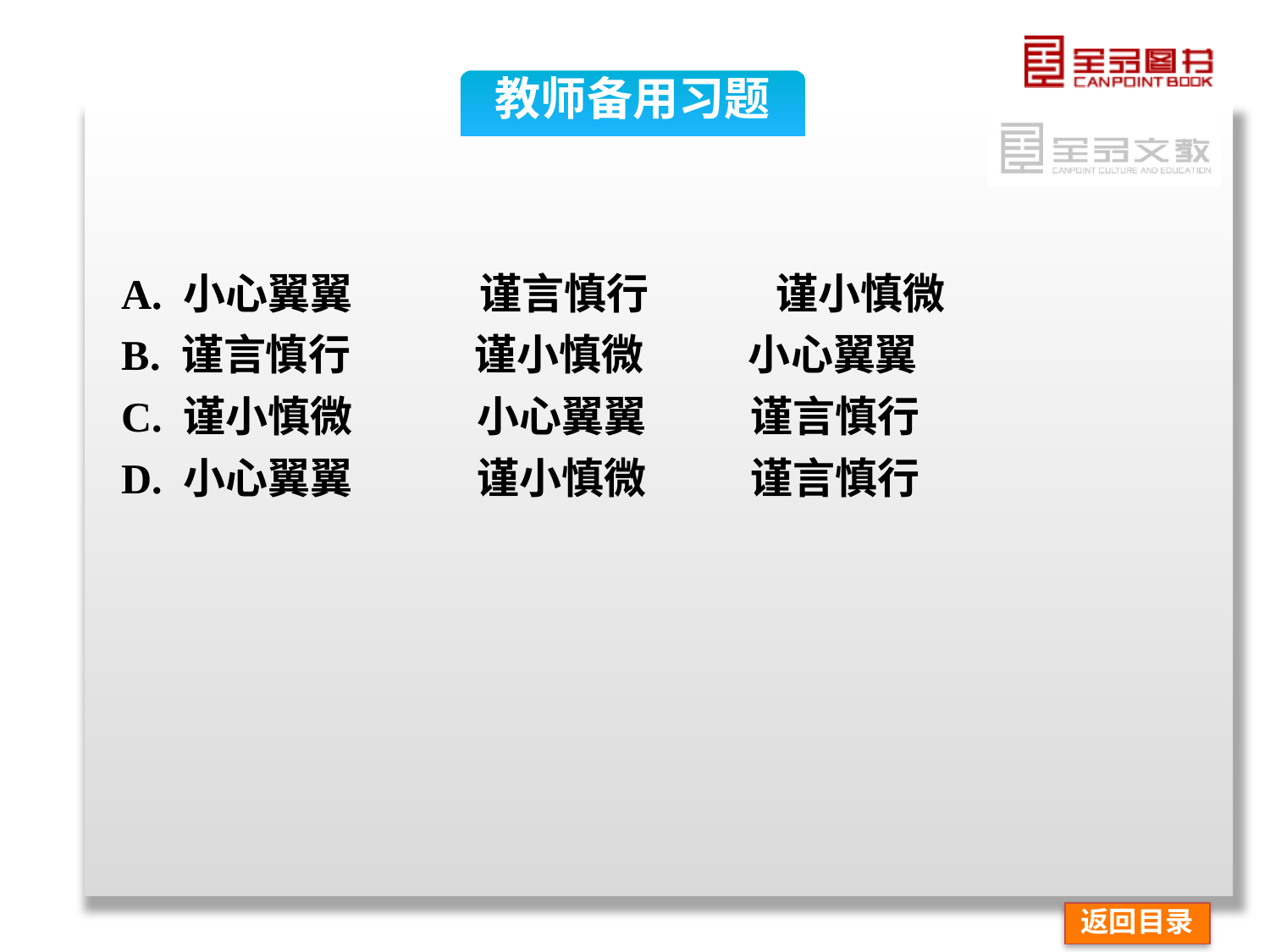

教师备用习题
A. 小心翼翼　　　谨言慎行　　　谨小慎微
B. 谨言慎行             谨小慎微           小心翼翼
C. 谨小慎微             小心翼翼           谨言慎行
D. 小心翼翼             谨小慎微           谨言慎行
返回目录